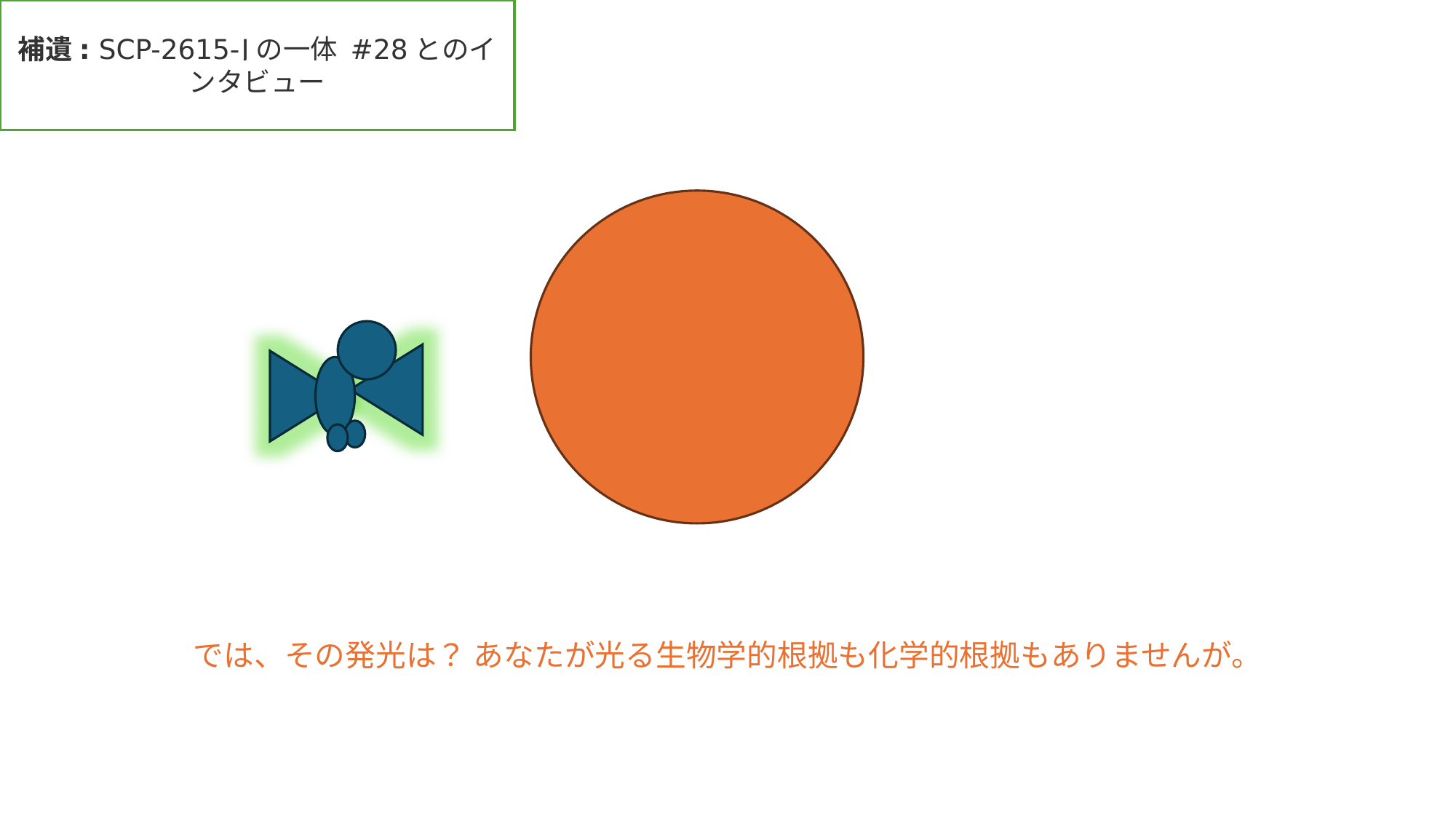

補遺: SCP-2615-Jの一体 #28とのインタビュー

では、その発光は？ あなたが光る生物学的根拠も化学的根拠もありませんが。